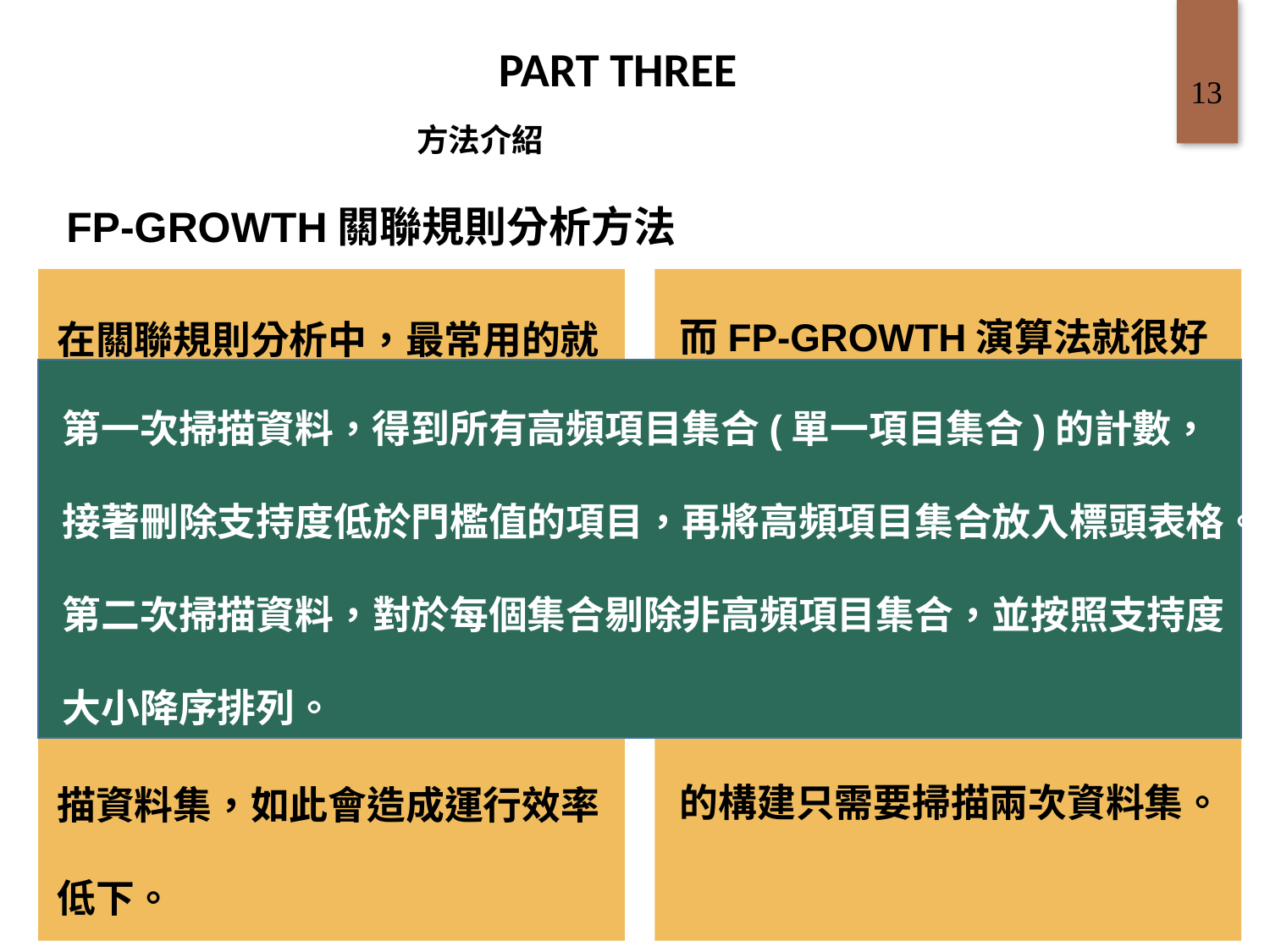

PART THREE
13
方法介紹
FP-GROWTH關聯規則分析方法
而FP-GROWTH演算法就很好的解決了這個問題。它的方式是把資料集的項目轉換成一棵FP-Tree上面，再根據這棵樹找出高頻項目集合。FP-tree的構建只需要掃描兩次資料集。

在關聯規則分析中，最常用的就是APRIORI演算法。APRIORI演算法是一種先產生集合再檢驗是否為高頻項目集合的方法。當資料集很大的時候，需要不斷掃描資料集，如此會造成運行效率低下。

第一次掃描資料，得到所有高頻項目集合(單一項目集合)的計數，接著刪除支持度低於門檻值的項目，再將高頻項目集合放入標頭表格。
第二次掃描資料，對於每個集合剔除非高頻項目集合，並按照支持度大小降序排列。